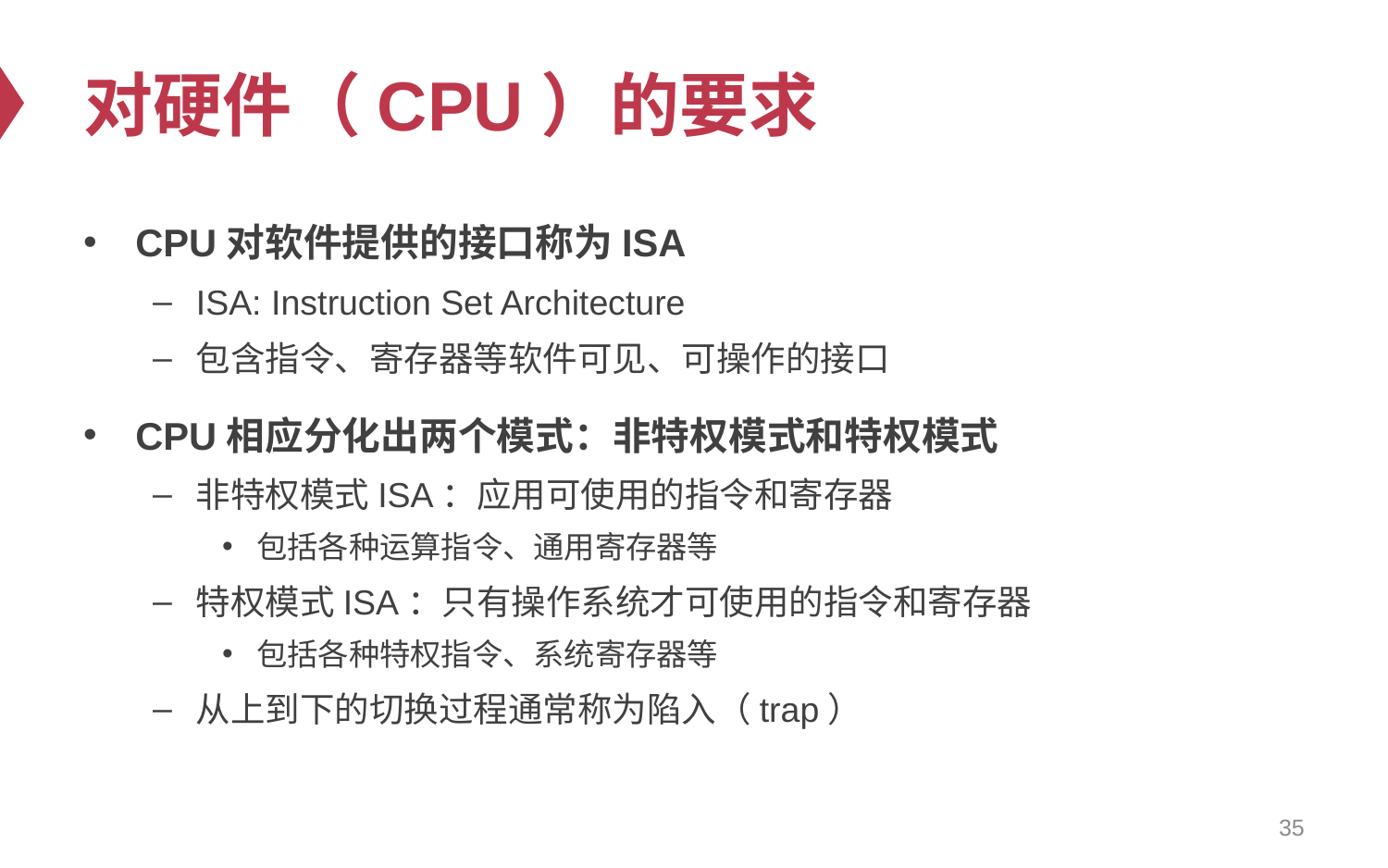

# 对硬件（CPU）的要求
CPU对软件提供的接口称为ISA
ISA: Instruction Set Architecture
包含指令、寄存器等软件可见、可操作的接口
CPU相应分化出两个模式：非特权模式和特权模式
非特权模式ISA：应用可使用的指令和寄存器
包括各种运算指令、通用寄存器等
特权模式ISA：只有操作系统才可使用的指令和寄存器
包括各种特权指令、系统寄存器等
从上到下的切换过程通常称为陷入（trap）
35